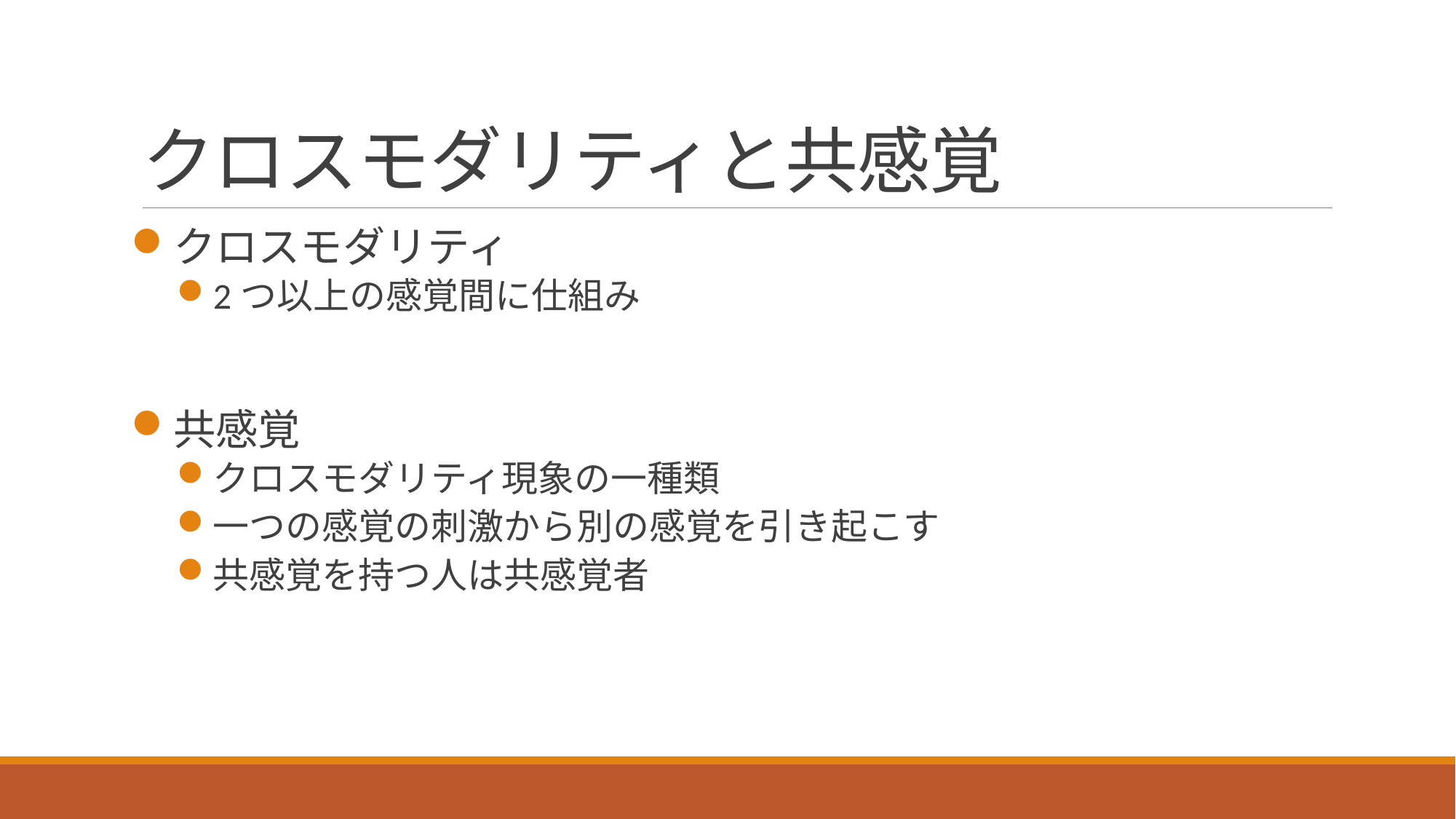

# クロスモダリティと共感覚
クロスモダリティ
2つ以上の感覚間に仕組み

共感覚
クロスモダリティ現象の一種類
一つの感覚の刺激から別の感覚を引き起こす
共感覚を持つ人は共感覚者